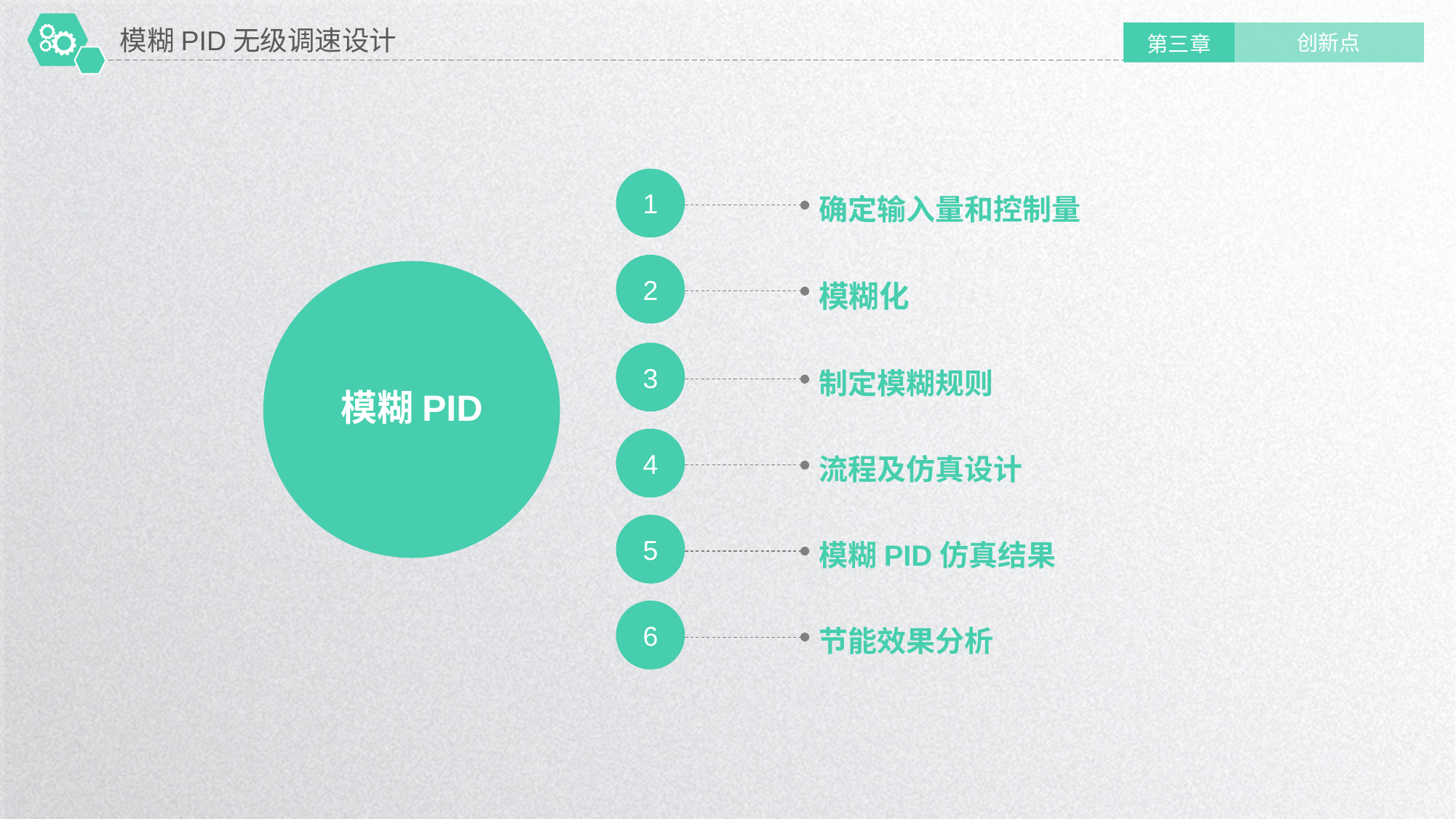

模糊PID无级调速设计

创新点
第三章

1
确定输入量和控制量

2

模糊化

3
制定模糊规则

模糊PID

4
流程及仿真设计

5
模糊PID仿真结果

6
节能效果分析

延时符